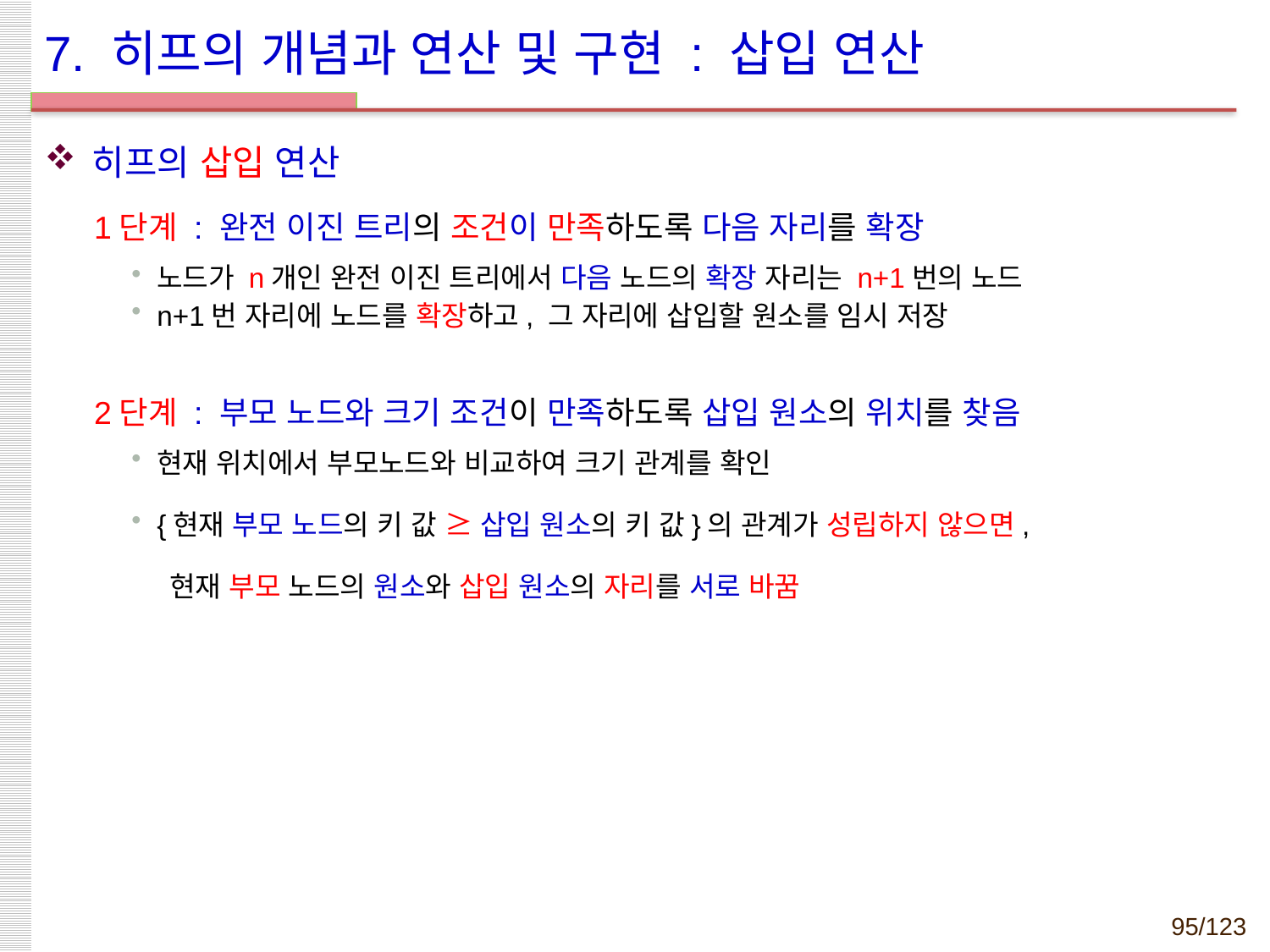

# 7. 히프의 개념과 연산 및 구현 : 삽입 연산
히프의 삽입 연산
1단계 : 완전 이진 트리의 조건이 만족하도록 다음 자리를 확장
노드가 n개인 완전 이진 트리에서 다음 노드의 확장 자리는 n+1번의 노드
n+1번 자리에 노드를 확장하고, 그 자리에 삽입할 원소를 임시 저장
2단계 : 부모 노드와 크기 조건이 만족하도록 삽입 원소의 위치를 찾음
현재 위치에서 부모노드와 비교하여 크기 관계를 확인
{현재 부모 노드의 키 값 ≥ 삽입 원소의 키 값}의 관계가 성립하지 않으면,
    현재 부모 노드의 원소와 삽입 원소의 자리를 서로 바꿈